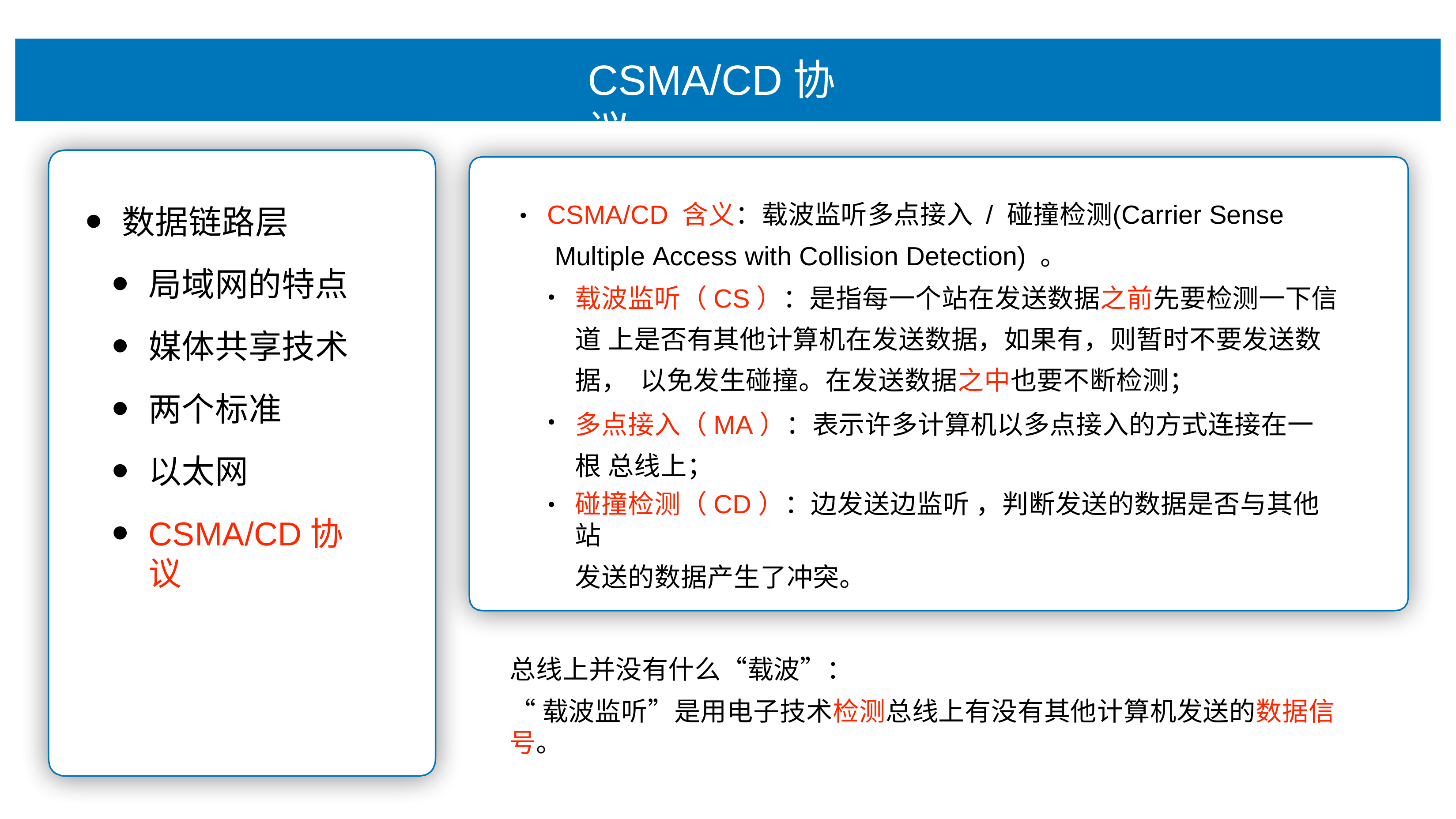

# CSMA/CD协议

CSMA/CD 含义：载波监听多点接⼊ / 碰撞检测	(Carrier Sense  Multiple Access with Collision Detection) 。
数据链路层
局域⽹的特点
媒体共享技术
两个标准
以太⽹
CSMA/CD协议
•
载波监听（CS）：是指每⼀个站在发送数据之前先要检测⼀下信道 上是否有其他计算机在发送数据，如果有，则暂时不要发送数据，  以免发⽣碰撞。在发送数据之中也要不断检测；
多点接⼊（MA）：表示许多计算机以多点接⼊的⽅式连接在⼀根 总线上；
碰撞检测（CD）：边发送边监听 ，判断发送的数据是否与其他站
发送的数据产⽣了冲突。
•
•
总线上并没有什么“载波”：
“载波监听”是⽤电⼦技术检测总线上有没有其他计算机发送的数据信号。